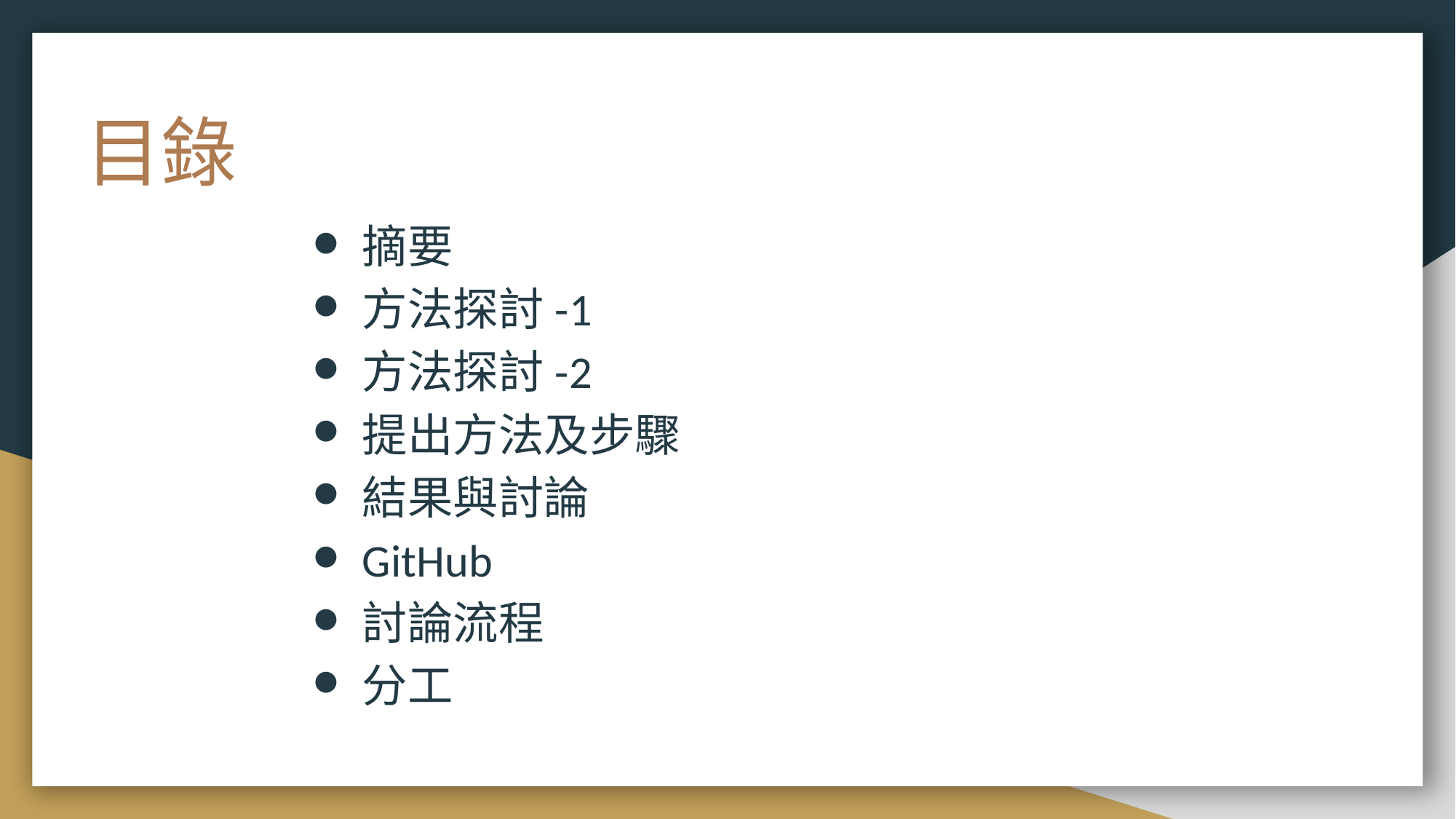

# 目錄
摘要
方法探討-1
方法探討-2
提出方法及步驟
結果與討論
GitHub
討論流程
分工